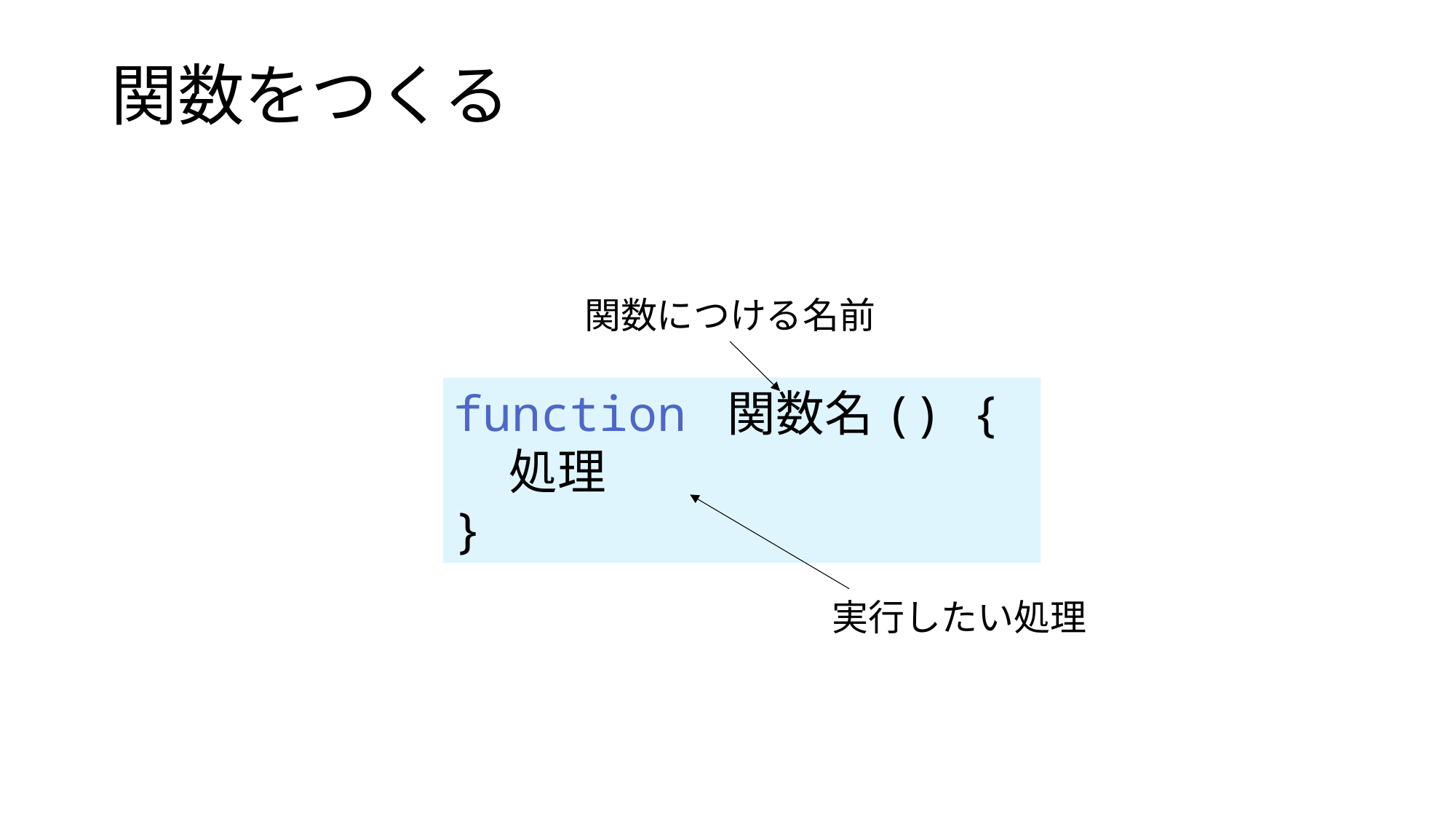

# 関数をつくる
関数につける名前
function 関数名() {
    処理
}
実行したい処理